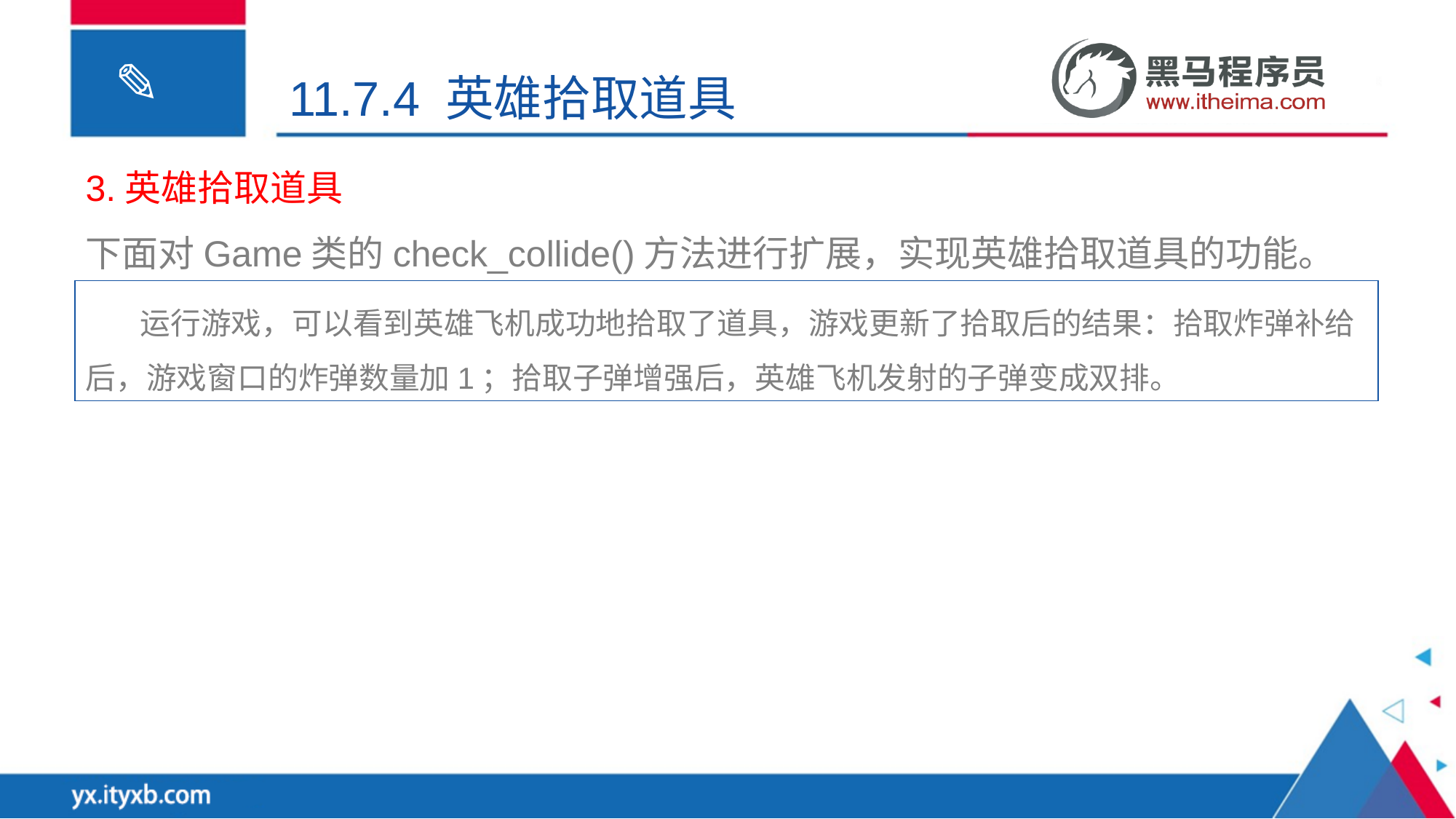

11.7.4 英雄拾取道具
3.英雄拾取道具
下面对Game类的check_collide()方法进行扩展，实现英雄拾取道具的功能。
运行游戏，可以看到英雄飞机成功地拾取了道具，游戏更新了拾取后的结果：拾取炸弹补给后，游戏窗口的炸弹数量加1；拾取子弹增强后，英雄飞机发射的子弹变成双排。